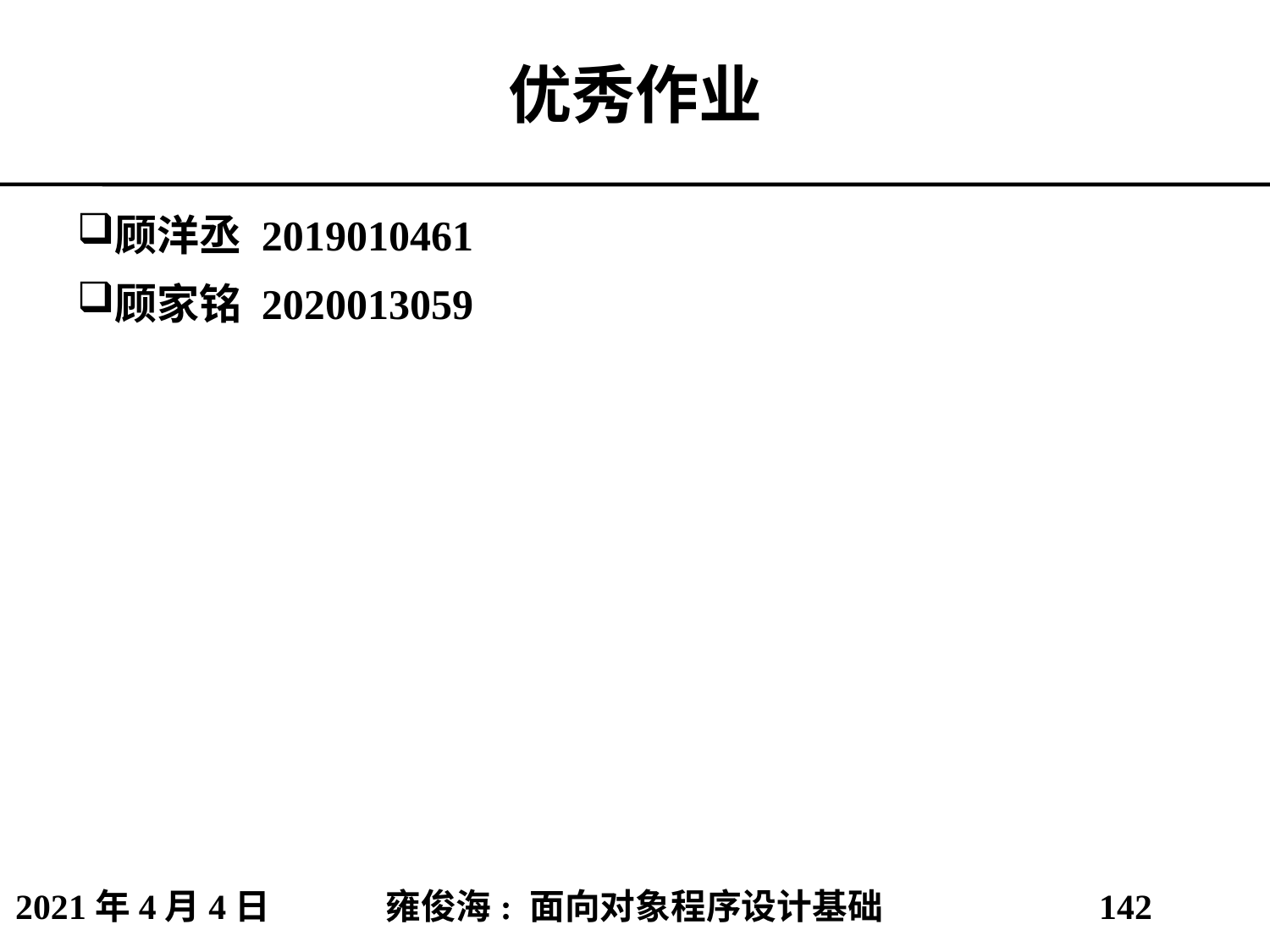

# 优秀作业

顾洋丞 2019010461
顾家铭 2020013059
2021年4月4日
雍俊海: 面向对象程序设计基础
142